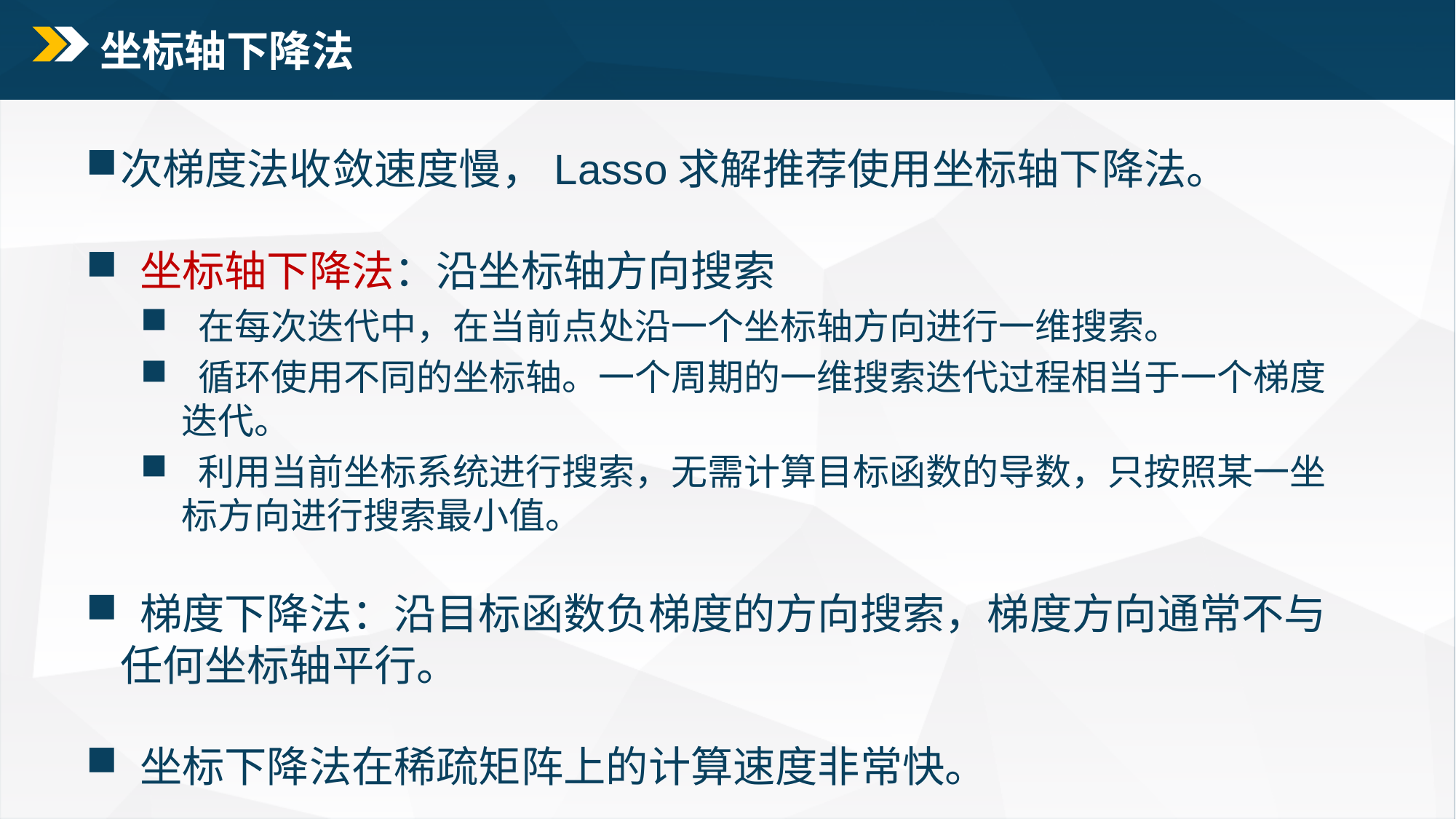

# 坐标轴下降法
次梯度法收敛速度慢，Lasso求解推荐使用坐标轴下降法。

 坐标轴下降法：沿坐标轴方向搜索
 在每次迭代中，在当前点处沿一个坐标轴方向进行一维搜索。
 循环使用不同的坐标轴。一个周期的一维搜索迭代过程相当于一个梯度迭代。
 利用当前坐标系统进行搜索，无需计算目标函数的导数，只按照某一坐标方向进行搜索最小值。

 梯度下降法：沿目标函数负梯度的方向搜索，梯度方向通常不与任何坐标轴平行。

 坐标下降法在稀疏矩阵上的计算速度非常快。